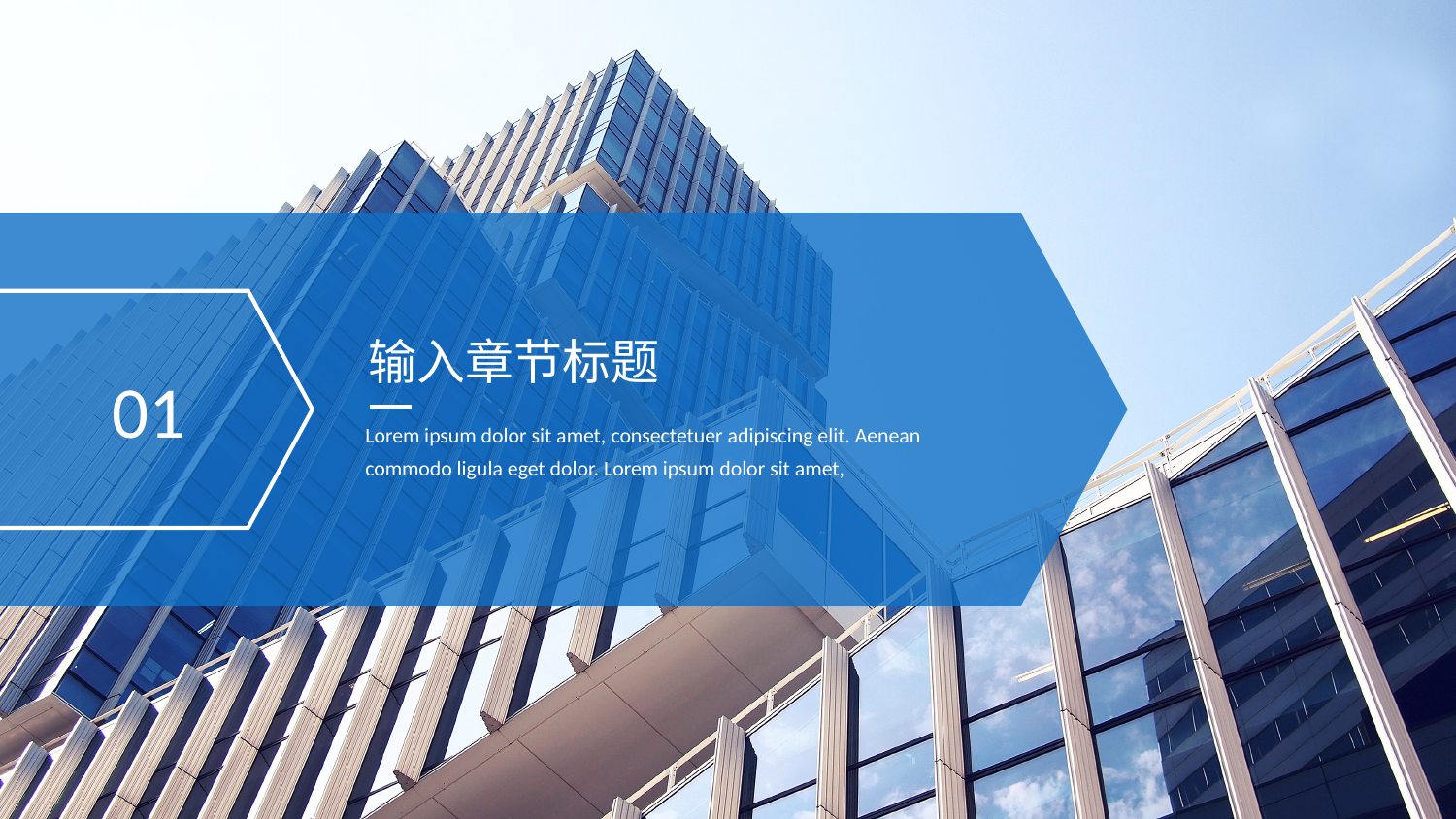

输入章节标题
01
Lorem ipsum dolor sit amet, consectetuer adipiscing elit. Aenean commodo ligula eget dolor. Lorem ipsum dolor sit amet,